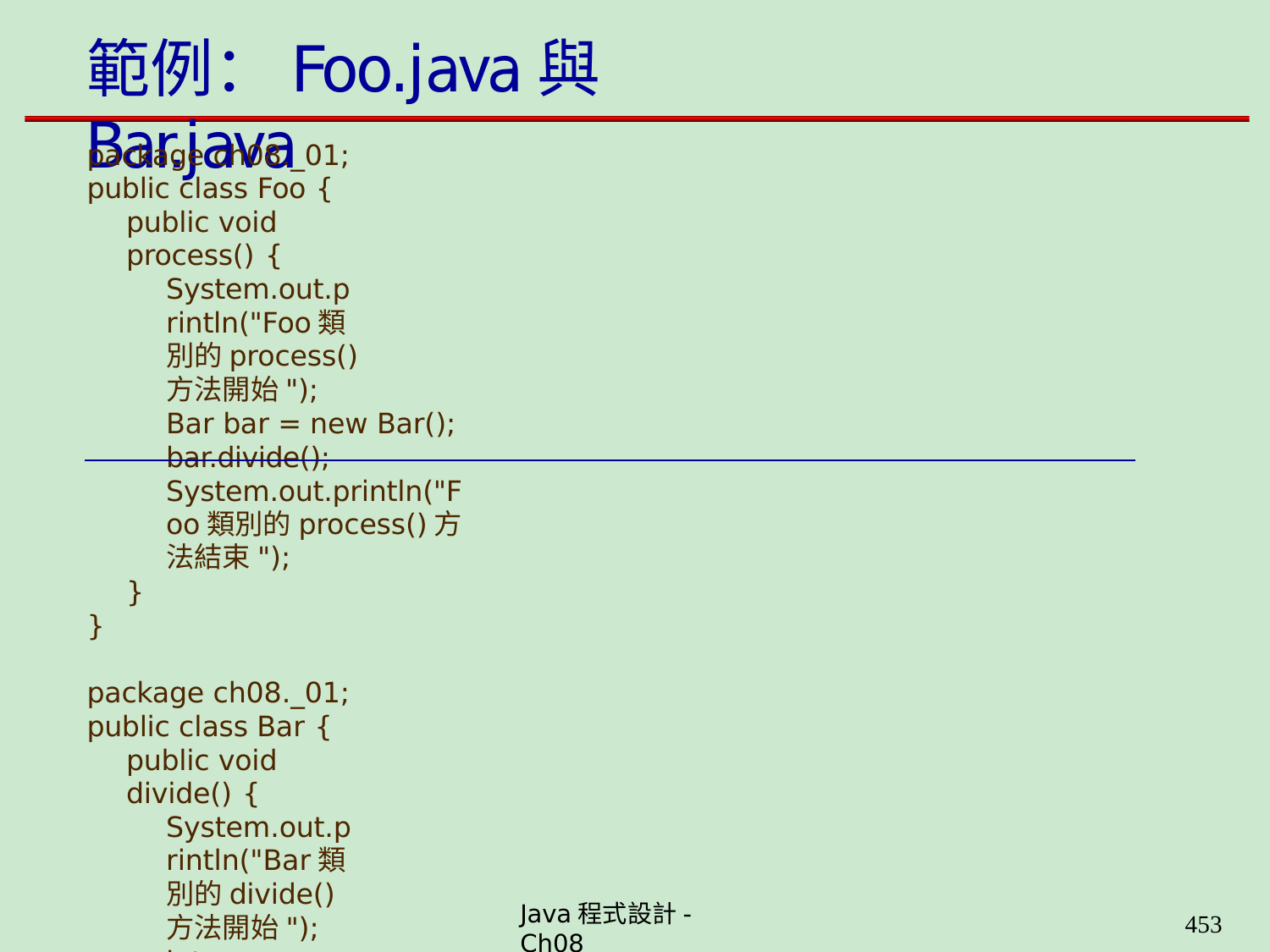

# 範例：Foo.java與Bar.java
package ch08._01;  public class Foo {
public void process() {
System.out.println("Foo類別的process()方法開始");
Bar bar = new Bar();  bar.divide();
System.out.println("Foo類別的process()方法結束");
}
}

package ch08._01;  public class Bar {
public void divide() {
System.out.println("Bar類別的divide()方法開始");
int sum = 100;
int no = 0;
int average = sum / no;  System.out.println("平均=" + average);
System.out.println("Bar類別的divide()方法結束");
}
}

Java程式設計-Ch08
453